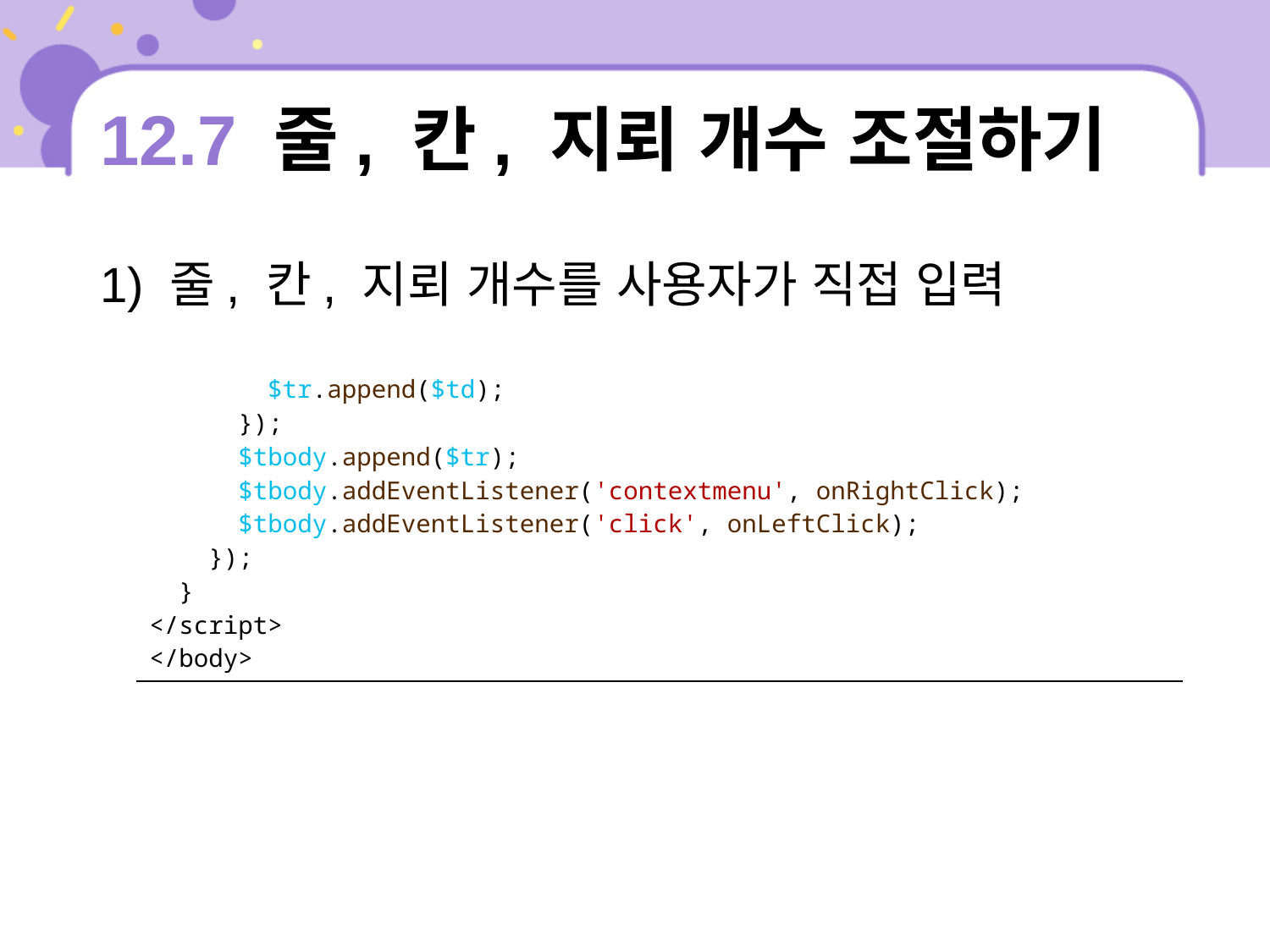

# 12.7 줄, 칸, 지뢰 개수 조절하기
1) 줄, 칸, 지뢰 개수를 사용자가 직접 입력
| $tr.append($td); }); $tbody.append($tr); $tbody.addEventListener('contextmenu', onRightClick); $tbody.addEventListener('click', onLeftClick); }); } </script> </body> |
| --- |